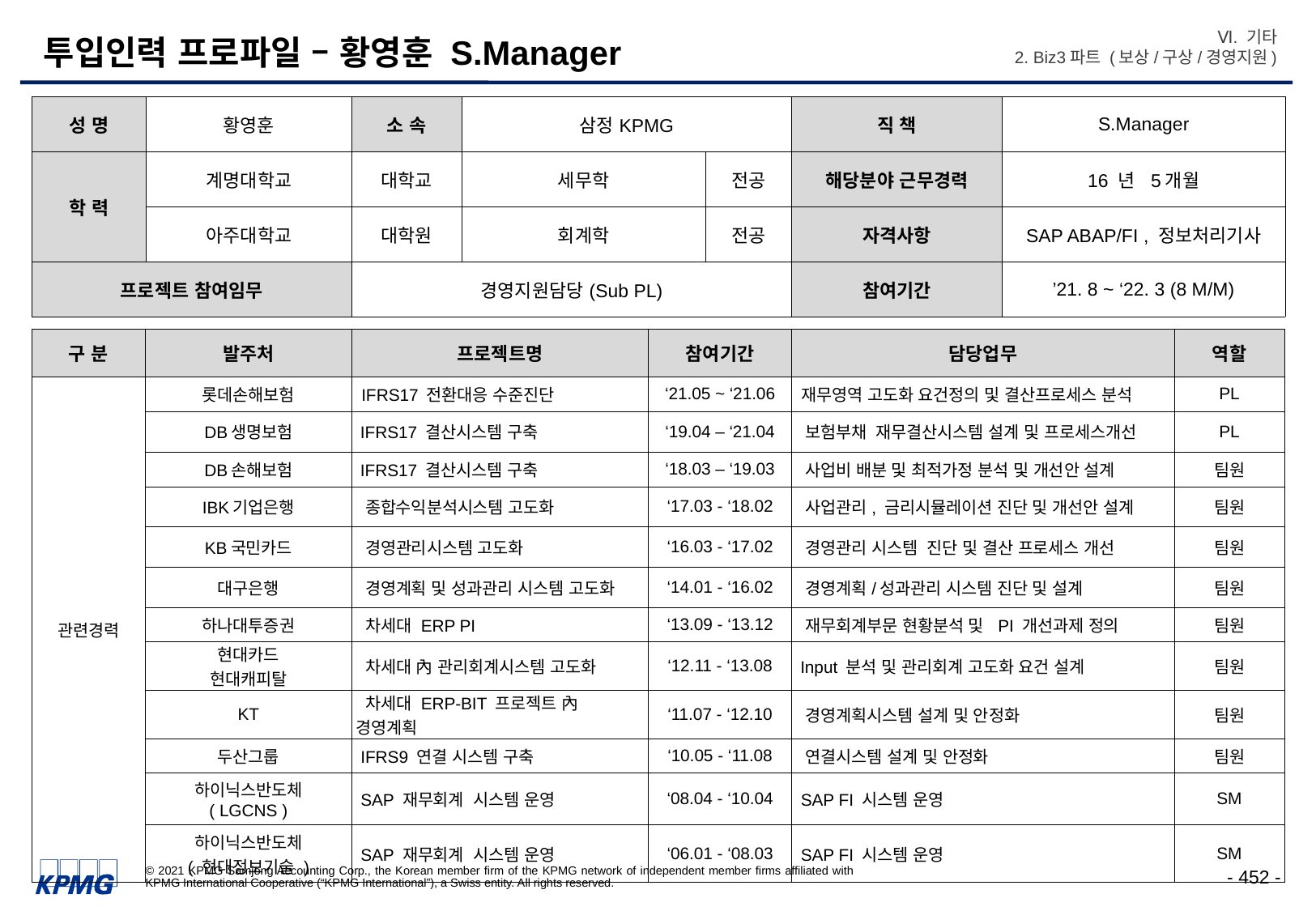

Ⅵ. 기타
2. Biz3파트 (보상/구상/경영지원)
# 투입인력 프로파일 – 황영훈 S.Manager
| 성 명 | 황영훈 | 소 속 | 삼정KPMG |  | 직 책 | S.Manager |
| --- | --- | --- | --- | --- | --- | --- |
| 학 력 | 계명대학교 | 대학교 | 세무학 | 전공 | 해당분야 근무경력 | 16 년 5개월 |
|  | 아주대학교 | 대학원 | 회계학 | 전공 | 자격사항 | SAP ABAP/FI , 정보처리기사 |
| 프로젝트 참여임무 |  | 경영지원담당(Sub PL) |  |  | 참여기간 | ’21. 8 ~ ‘22. 3 (8 M/M) |
| 구 분 | 발주처 | 프로젝트명 | 참여기간 | 담당업무 | 역할 |
| --- | --- | --- | --- | --- | --- |
| 관련경력 | 롯데손해보험 | IFRS17 전환대응 수준진단 | ‘21.05 ~ ‘21.06 | 재무영역 고도화 요건정의 및 결산프로세스 분석 | PL |
|  | DB생명보험 | IFRS17 결산시스템 구축 | ‘19.04 – ‘21.04 | 보험부채 재무결산시스템 설계 및 프로세스개선 | PL |
|  | DB손해보험 | IFRS17 결산시스템 구축 | ‘18.03 – ‘19.03 | 사업비 배분 및 최적가정 분석 및 개선안 설계 | 팀원 |
|  | IBK기업은행 | 종합수익분석시스템 고도화 | ‘17.03 - ‘18.02 | 사업관리, 금리시뮬레이션 진단 및 개선안 설계 | 팀원 |
|  | KB국민카드 | 경영관리시스템 고도화 | ‘16.03 - ‘17.02 | 경영관리 시스템 진단 및 결산 프로세스 개선 | 팀원 |
|  | 대구은행 | 경영계획 및 성과관리 시스템 고도화 | ‘14.01 - ‘16.02 | 경영계획/성과관리 시스템 진단 및 설계 | 팀원 |
|  | 하나대투증권 | 차세대 ERP PI | ‘13.09 - ‘13.12 | 재무회계부문 현황분석 및 PI 개선과제 정의 | 팀원 |
|  | 현대카드 현대캐피탈 | 차세대 內 관리회계시스템 고도화 | ‘12.11 - ‘13.08 | Input 분석 및 관리회계 고도화 요건 설계 | 팀원 |
|  | KT | 차세대 ERP-BIT 프로젝트 內 경영계획 | ‘11.07 - ‘12.10 | 경영계획시스템 설계 및 안정화 | 팀원 |
|  | 두산그룹 | IFRS9 연결 시스템 구축 | ‘10.05 - ‘11.08 | 연결시스템 설계 및 안정화 | 팀원 |
|  | 하이닉스반도체 ( LGCNS ) | SAP 재무회계 시스템 운영 | ‘08.04 - ‘10.04 | SAP FI 시스템 운영 | SM |
|  | 하이닉스반도체 ( 현대정보기술 ) | SAP 재무회계 시스템 운영 | ‘06.01 - ‘08.03 | SAP FI 시스템 운영 | SM |